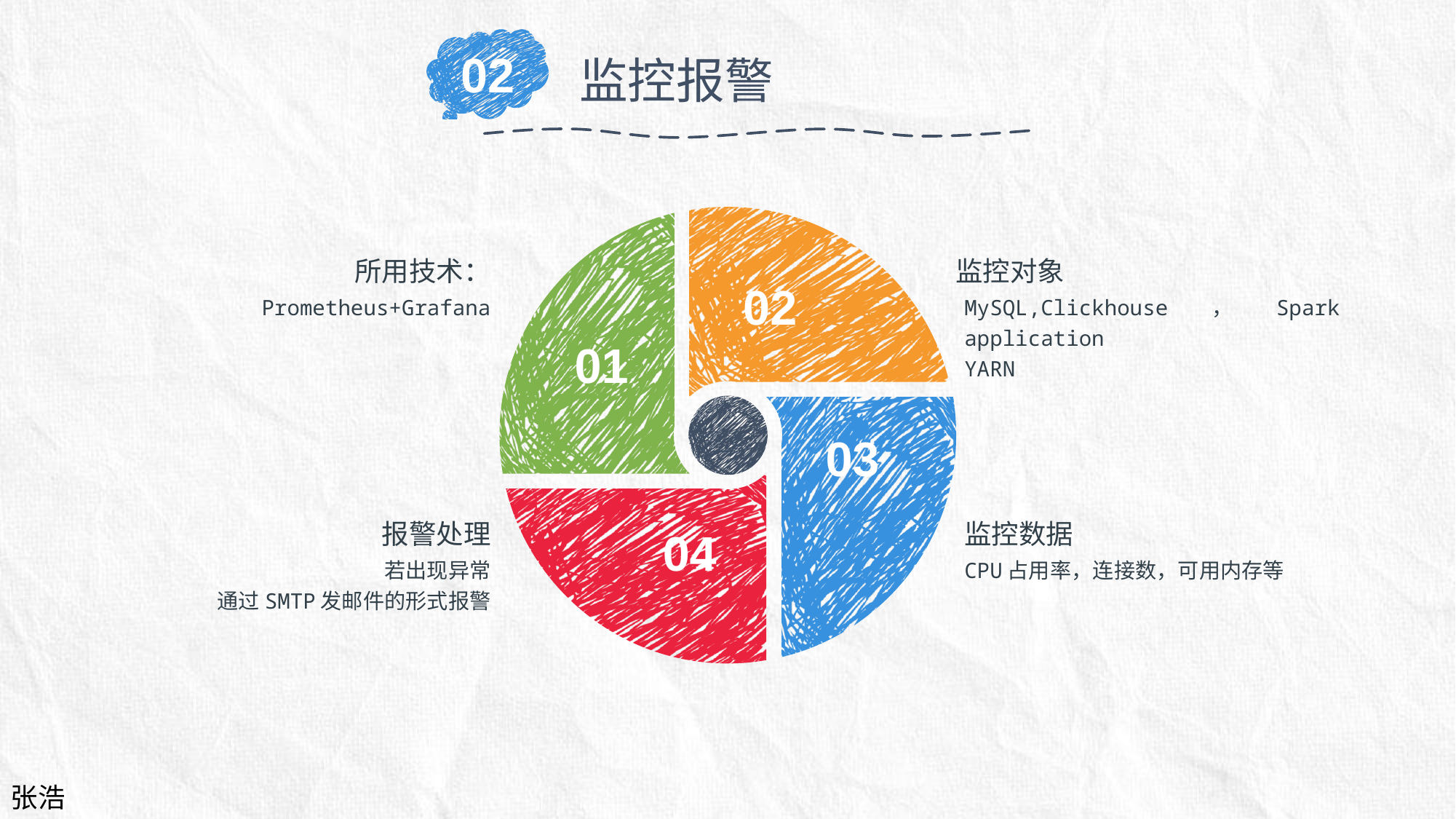

02
监控报警

02
01

03

04
监控对象
MySQL,Clickhouse，Spark application
YARN
所用技术：
Prometheus+Grafana
报警处理
若出现异常
通过SMTP发邮件的形式报警
监控数据
CPU占用率，连接数，可用内存等
张浩